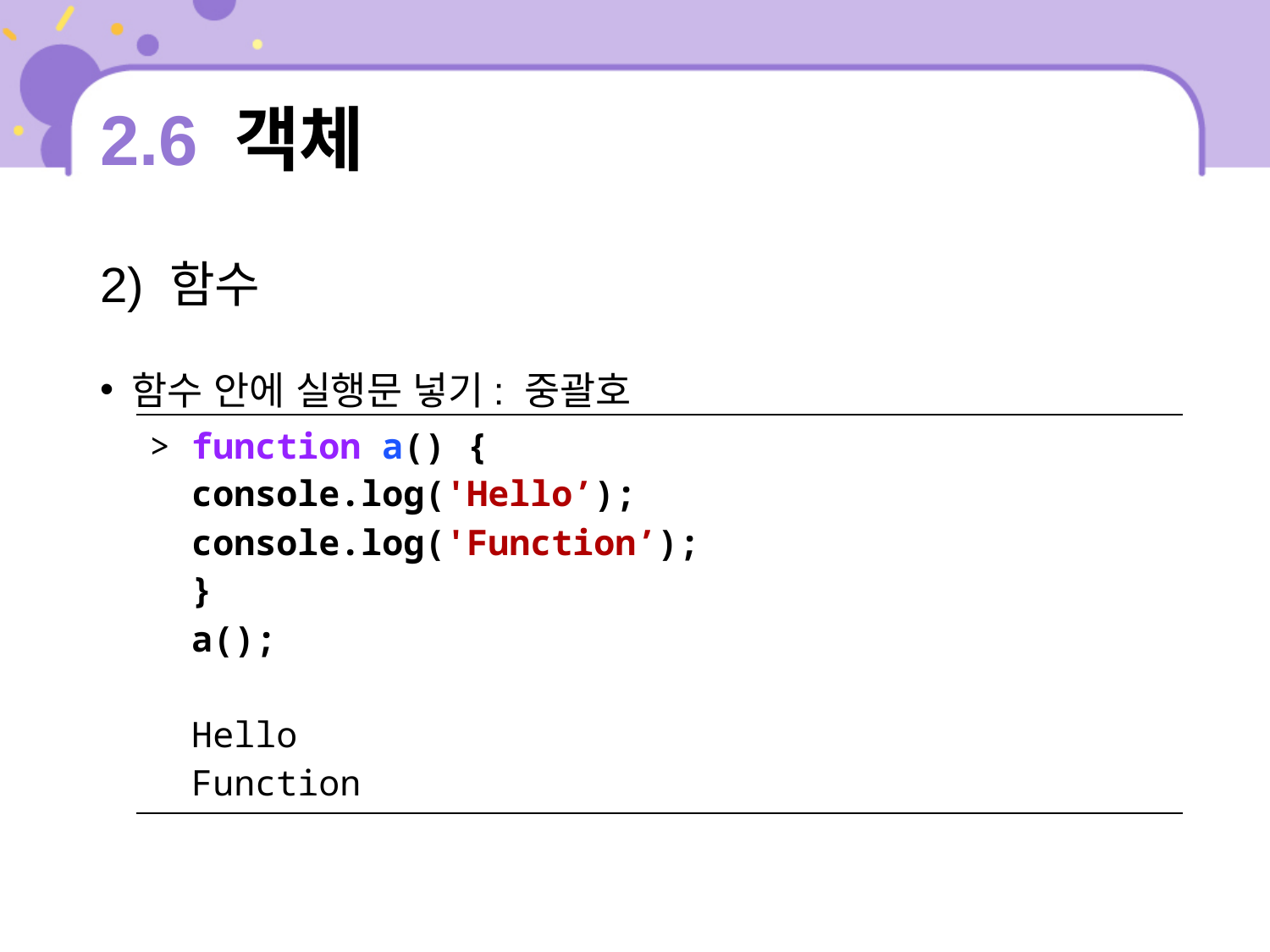

# 2.6 객체
2) 함수
함수 안에 실행문 넣기: 중괄호
| > function a() { console.log('Hello’); console.log('Function’); } a(); Hello Function |
| --- |